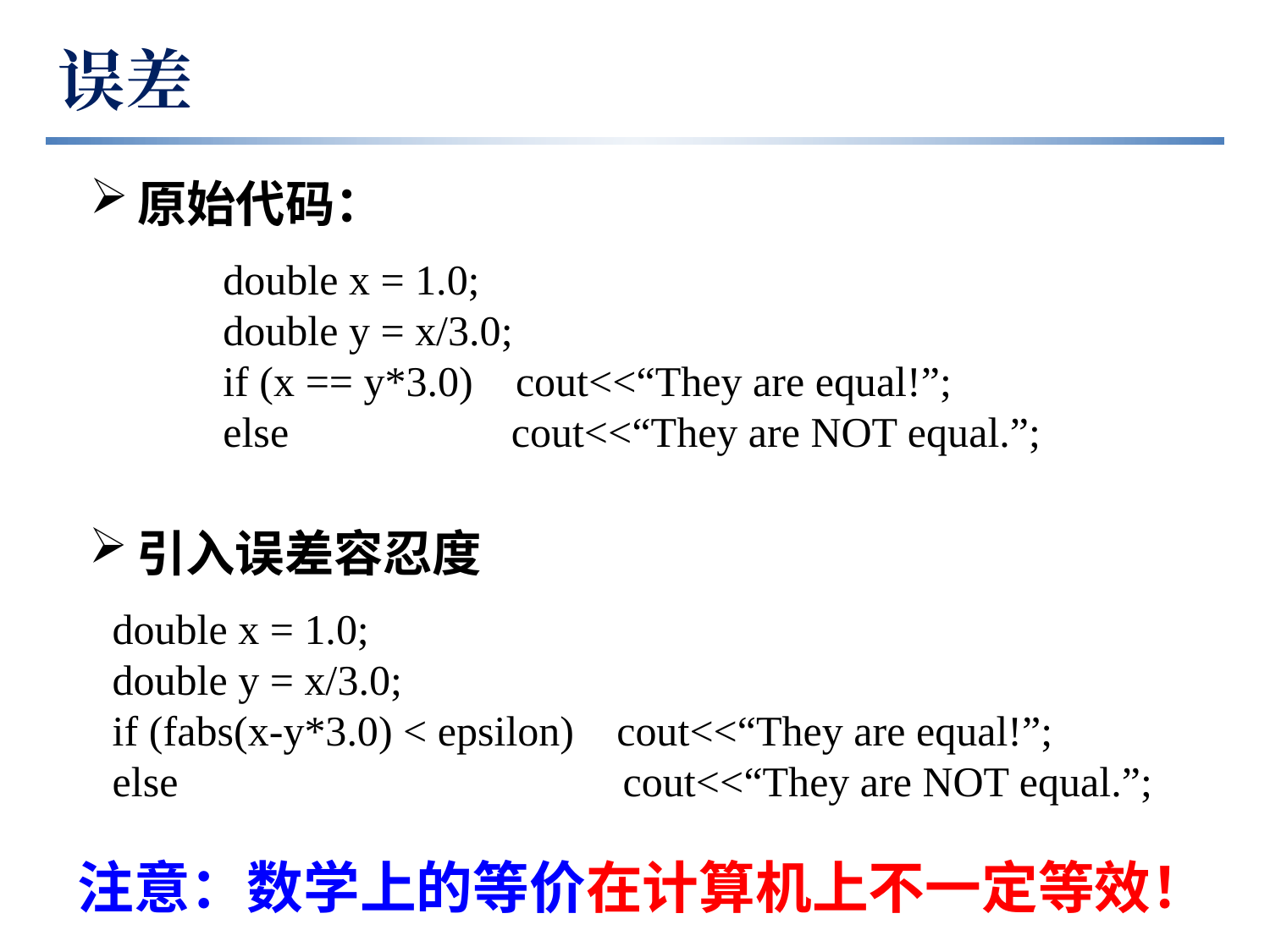

误差

原始代码：
double x = 1.0;
double y = x/3.0;
if (x == y*3.0)    cout<<“They are equal!”;
else                     cout<<“They are NOT equal.”;

引入误差容忍度
double x = 1.0;
double y = x/3.0;
if (fabs(x-y*3.0) < epsilon)    cout<<“They are equal!”;
else                                          cout<<“They are NOT equal.”;

注意：数学上的等价在计算机上不一定等效！